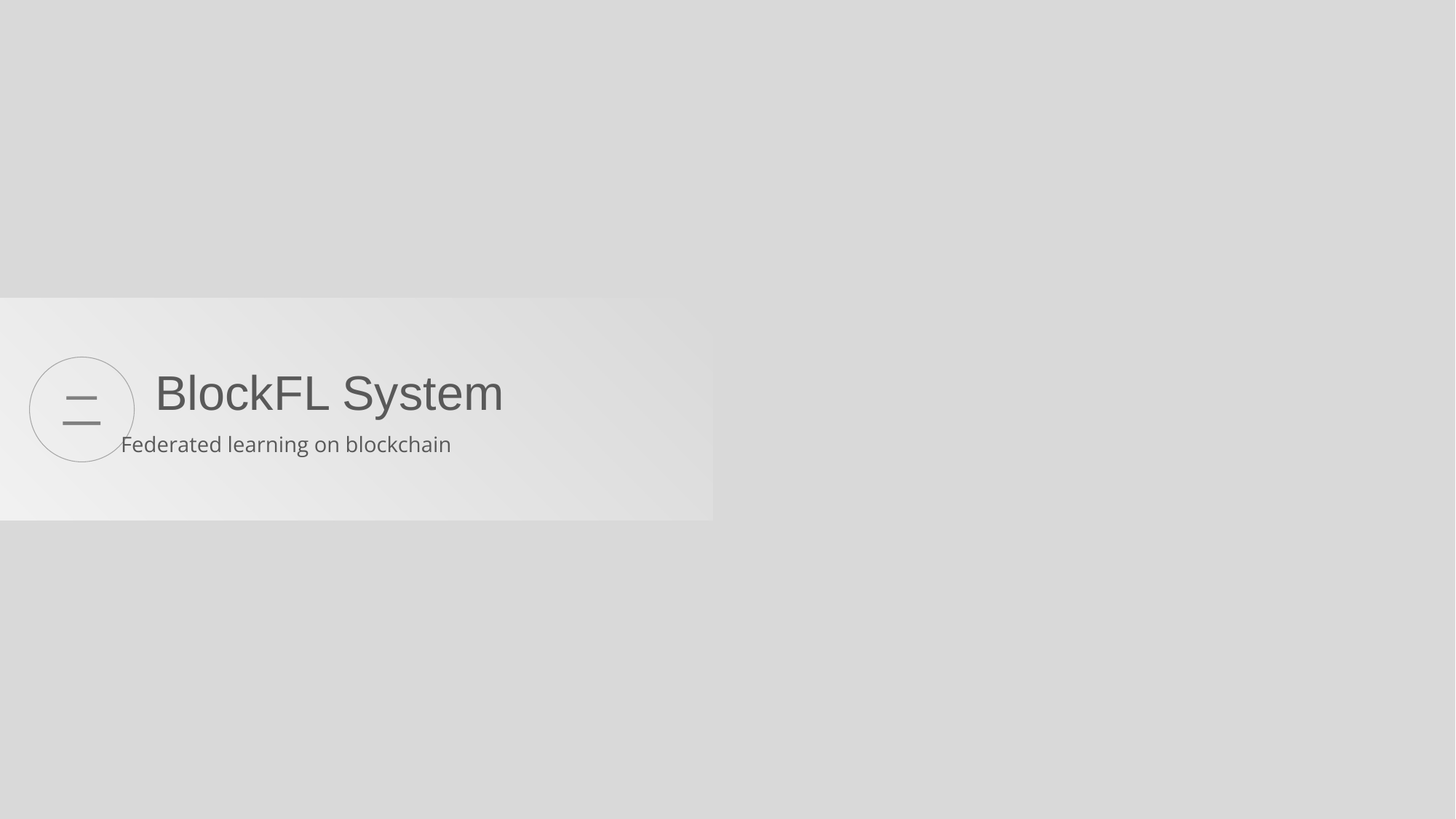

BlockFL System
二
Federated learning on blockchain